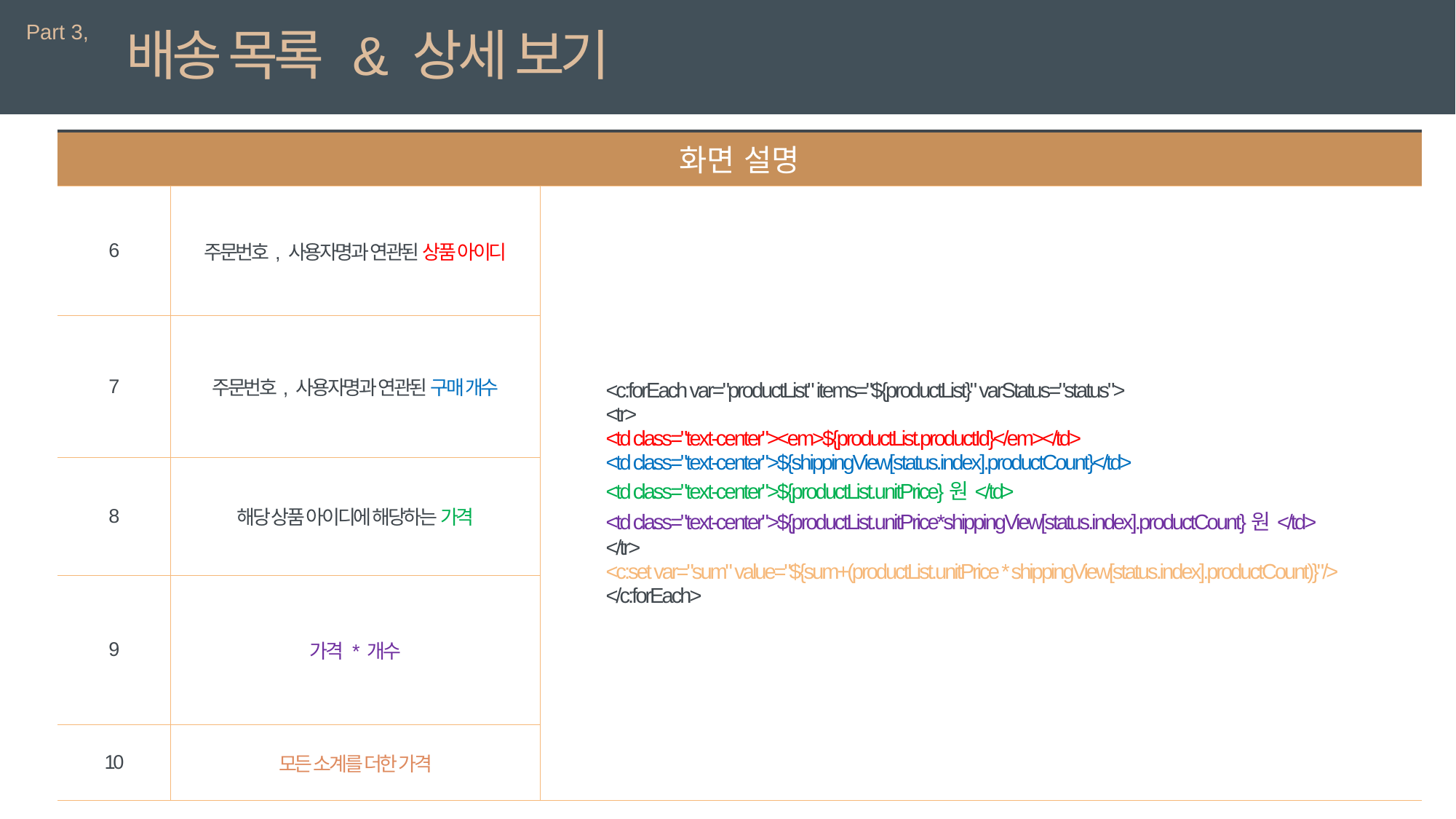

Part 3,
배송 목록 & 상세 보기
| 화면 설명 |  | 상세 설명 |
| --- | --- | --- |
| 6 | 주문번호, 사용자명과 연관된 상품 아이디 | <c:forEach var="productList" items="${productList}" varStatus="status"> <tr> <td class="text-center"><em>${productList.productId}</em></td> <td class="text-center">${shippingView[status.index].productCount}</td> <td class="text-center">${productList.unitPrice}원</td> <td class="text-center">${productList.unitPrice\*shippingView[status.index].productCount}원</td> </tr> <c:set var="sum" value="${sum+(productList.unitPrice \* shippingView[status.index].productCount)}"/> </c:forEach> |
| 7 | 주문번호, 사용자명과 연관된 구매 개수 |  |
| 8 | 해당 상품 아이디에 해당하는 가격 |  |
| 9 | 가격 \* 개수 |  |
| 10 | 모든 소계를 더한 가격 |  |